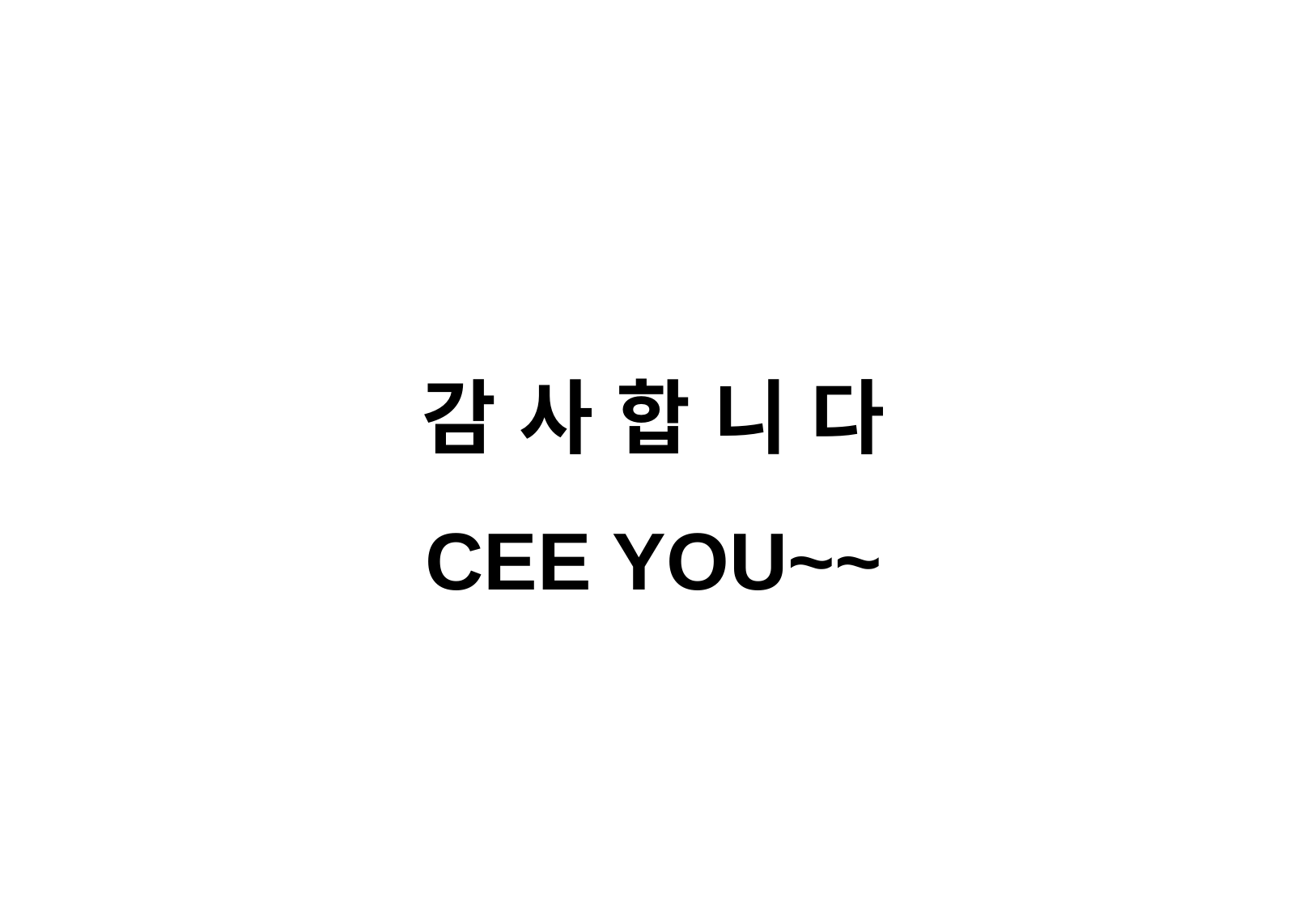

감 사 합 니 다
CEE YOU~~